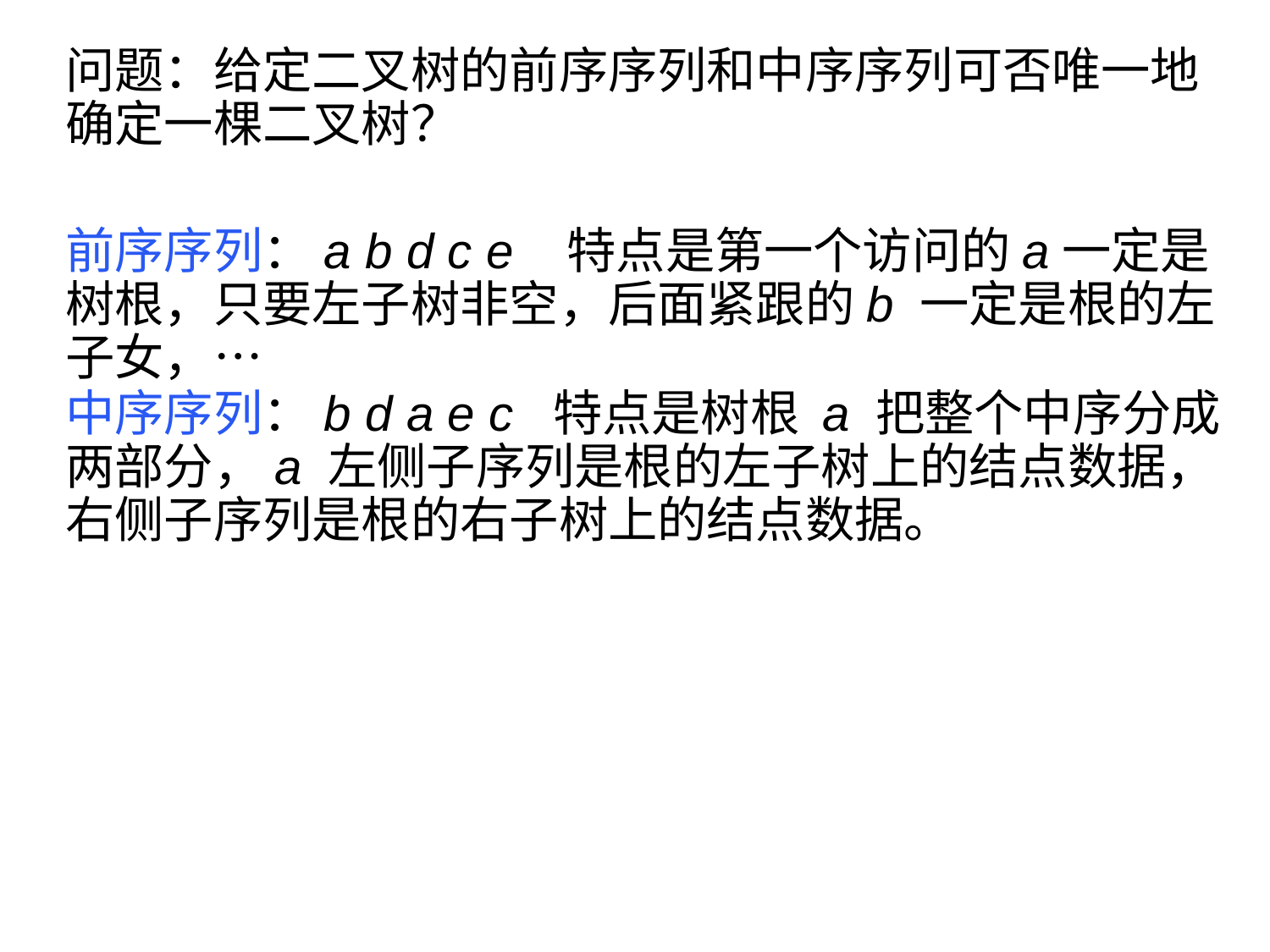

问题：给定二叉树的前序序列和中序序列可否唯一地确定一棵二叉树？

前序序列：a b d c e   特点是第一个访问的a一定是树根，只要左子树非空，后面紧跟的b 一定是根的左子女，…
中序序列：b d a e c  特点是树根 a 把整个中序分成两部分，a 左侧子序列是根的左子树上的结点数据，右侧子序列是根的右子树上的结点数据。